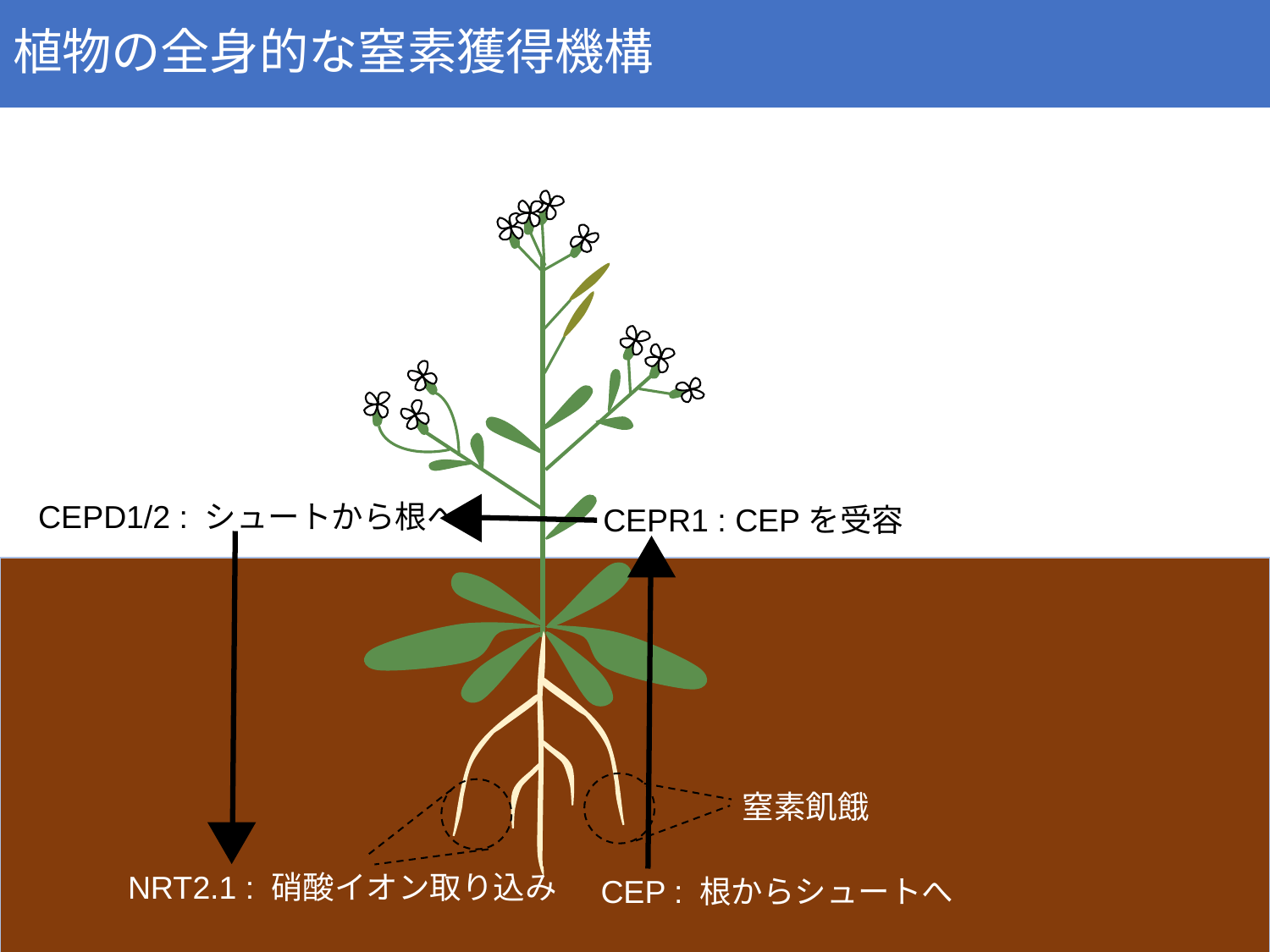

# 植物の全身的な窒素獲得機構

CEPD1/2 : シュートから根へ
CEPR1 : CEPを受容

窒素飢餓
NRT2.1 : 硝酸イオン取り込み
CEP : 根からシュートへ